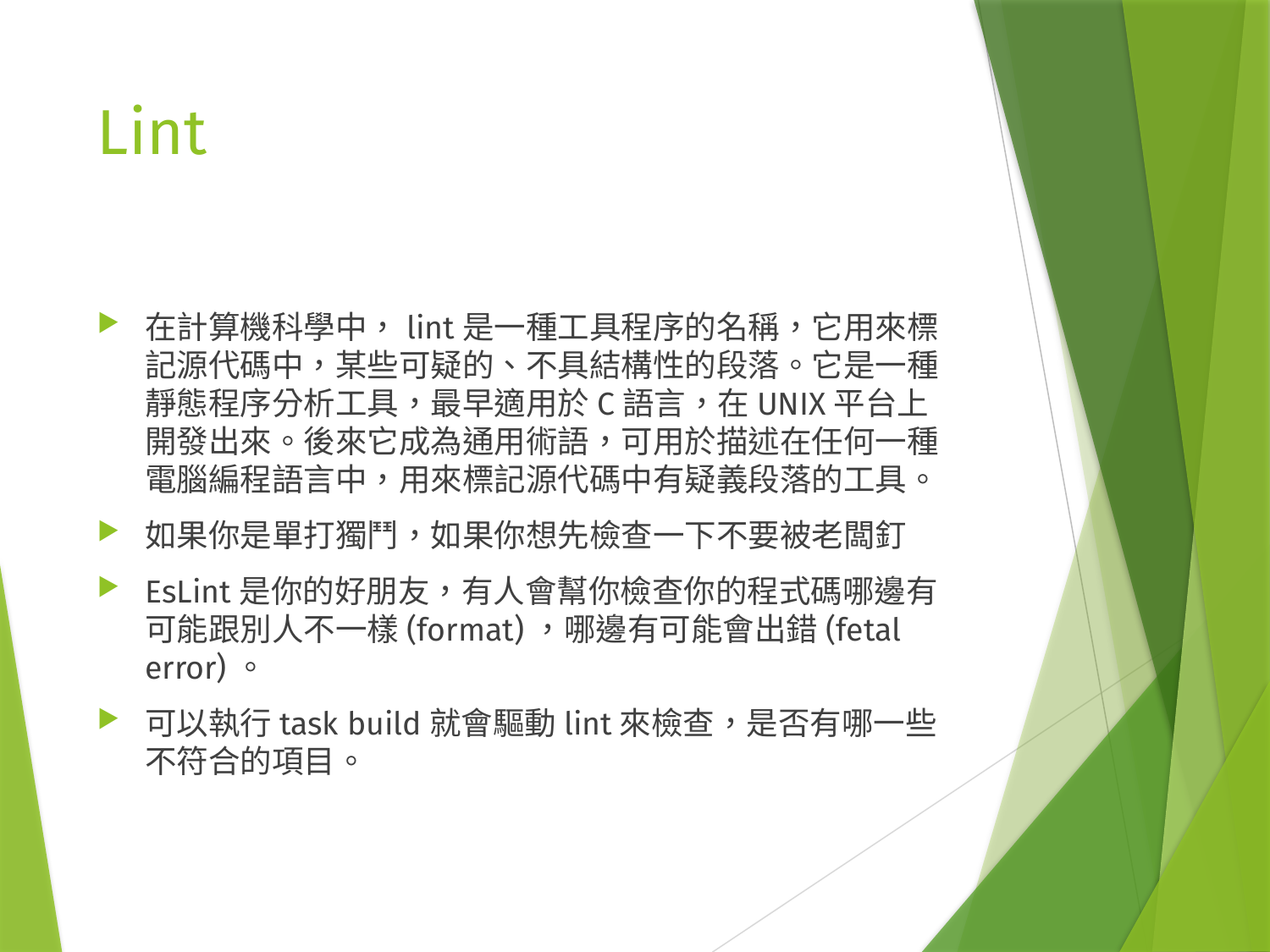

# Lint
在計算機科學中，lint是一種工具程序的名稱，它用來標記源代碼中，某些可疑的、不具結構性的段落。它是一種靜態程序分析工具，最早適用於C語言，在UNIX平台上開發出來。後來它成為通用術語，可用於描述在任何一種電腦編程語言中，用來標記源代碼中有疑義段落的工具。
如果你是單打獨鬥，如果你想先檢查一下不要被老闆釘
EsLint是你的好朋友，有人會幫你檢查你的程式碼哪邊有可能跟別人不一樣(format)，哪邊有可能會出錯(fetal error)。
可以執行task build就會驅動lint來檢查，是否有哪一些不符合的項目。